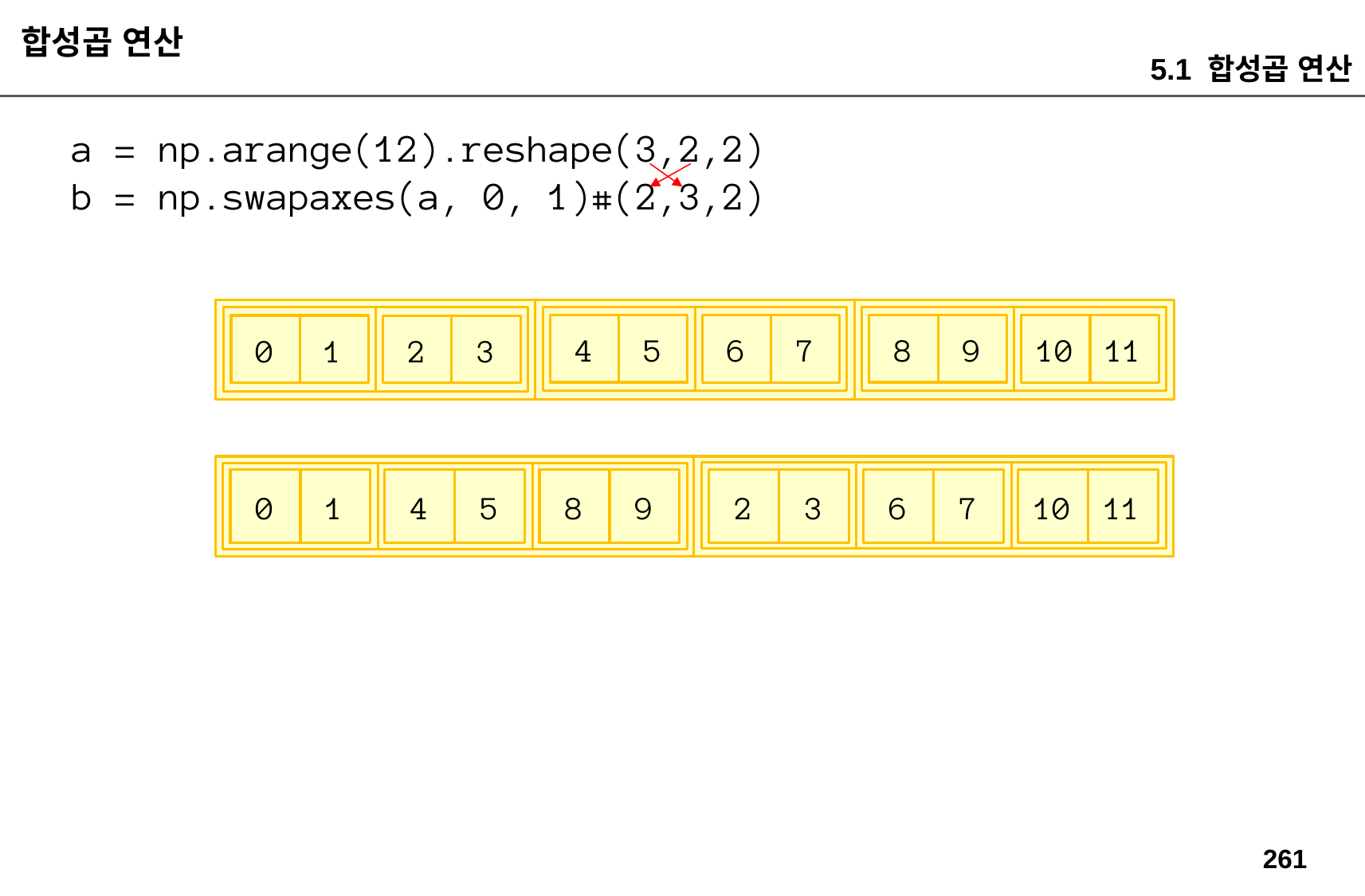

합성곱 연산
5.1 합성곱 연산
a = np.arange(12).reshape(3,2,2)
b = np.swapaxes(a, 0, 1)#(2,3,2)

4
5
8
9
6
7
10
11
0
1
2
3

0
1
4
5
8
9
2
3
6
7
10
11